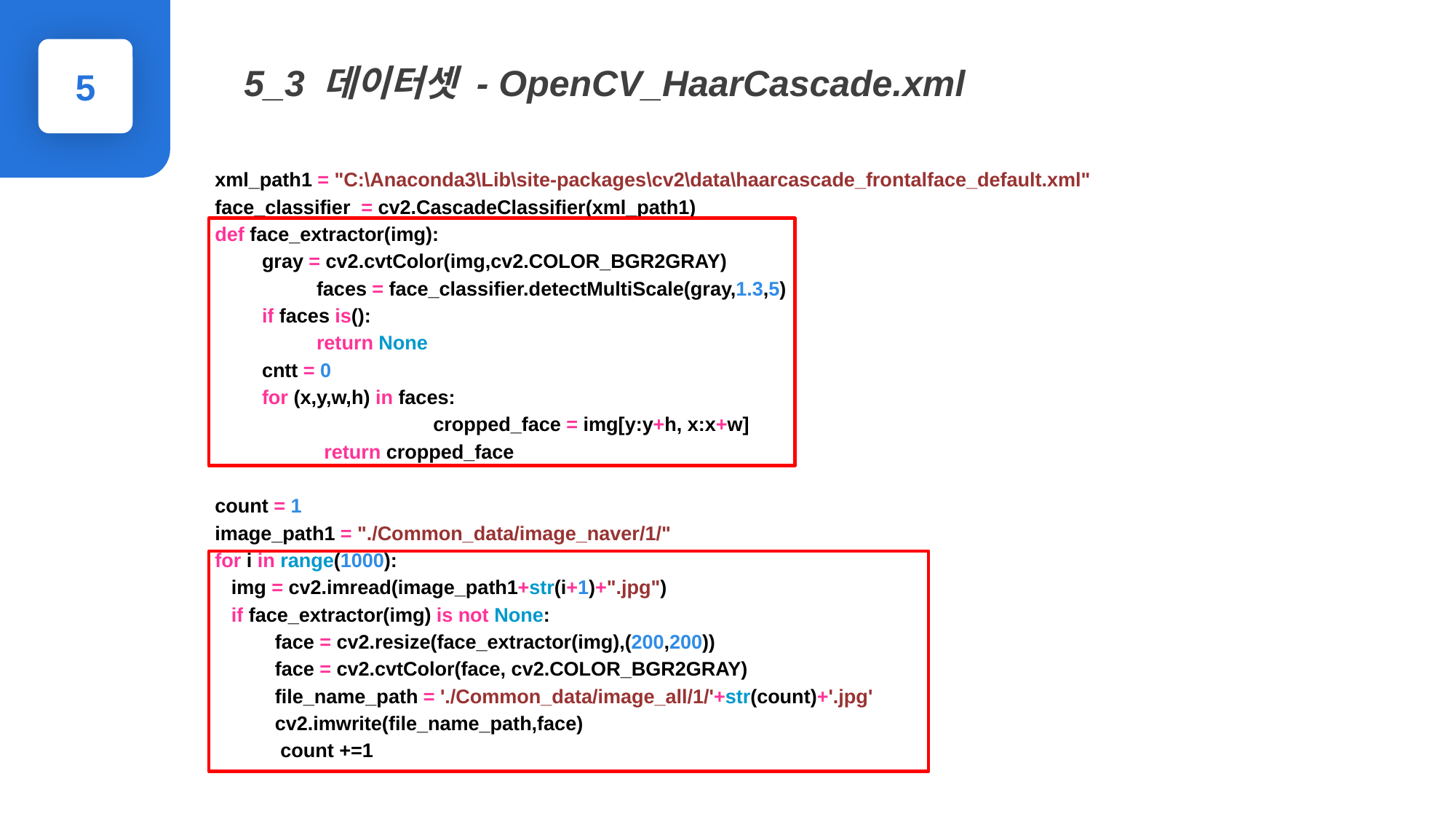

5_3 데이터셋 - OpenCV_HaarCascade.xml

5
xml_path1 = "C:\Anaconda3\Lib\site-packages\cv2\data\haarcascade_frontalface_default.xml"
face_classifier  = cv2.CascadeClassifier(xml_path1)
def face_extractor(img):
gray = cv2.cvtColor(img,cv2.COLOR_BGR2GRAY)
 	faces = face_classifier.detectMultiScale(gray,1.3,5)
if faces is():
return None
cntt = 0
for (x,y,w,h) in faces:
       		cropped_face = img[y:y+h, x:x+w]
   	return cropped_face

count = 1
image_path1 = "./Common_data/image_naver/1/"
for i in range(1000):
   img = cv2.imread(image_path1+str(i+1)+".jpg")
   if face_extractor(img) is not None:
           face = cv2.resize(face_extractor(img),(200,200))
           face = cv2.cvtColor(face, cv2.COLOR_BGR2GRAY)
           file_name_path = './Common_data/image_all/1/'+str(count)+'.jpg'
           cv2.imwrite(file_name_path,face)
  count +=1